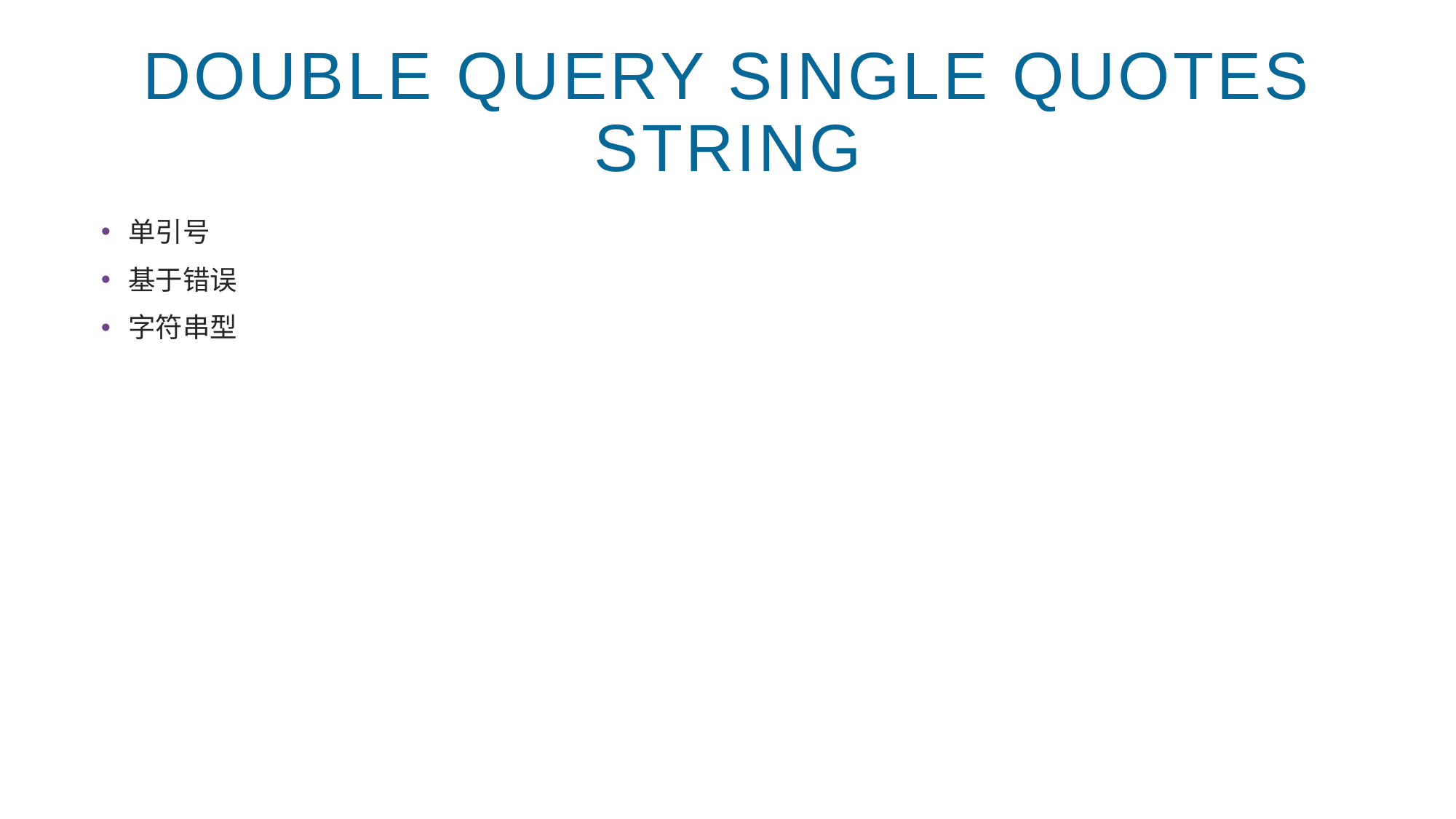

# Double Query single Quotes string
单引号
基于错误
字符串型